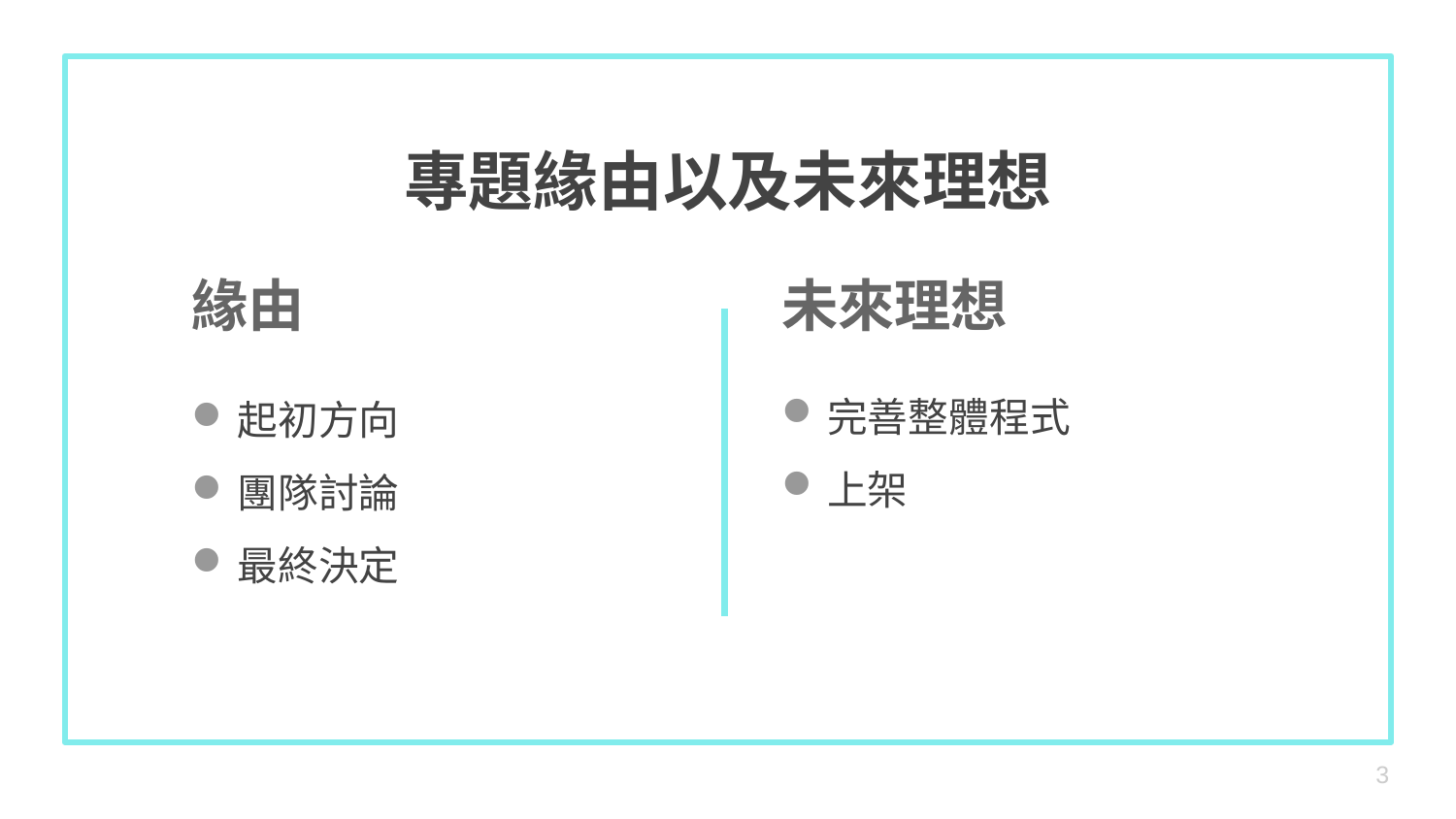

專題緣由以及未來理想
# 緣由
未來理想
完善整體程式
上架
起初方向
團隊討論
最終決定
3